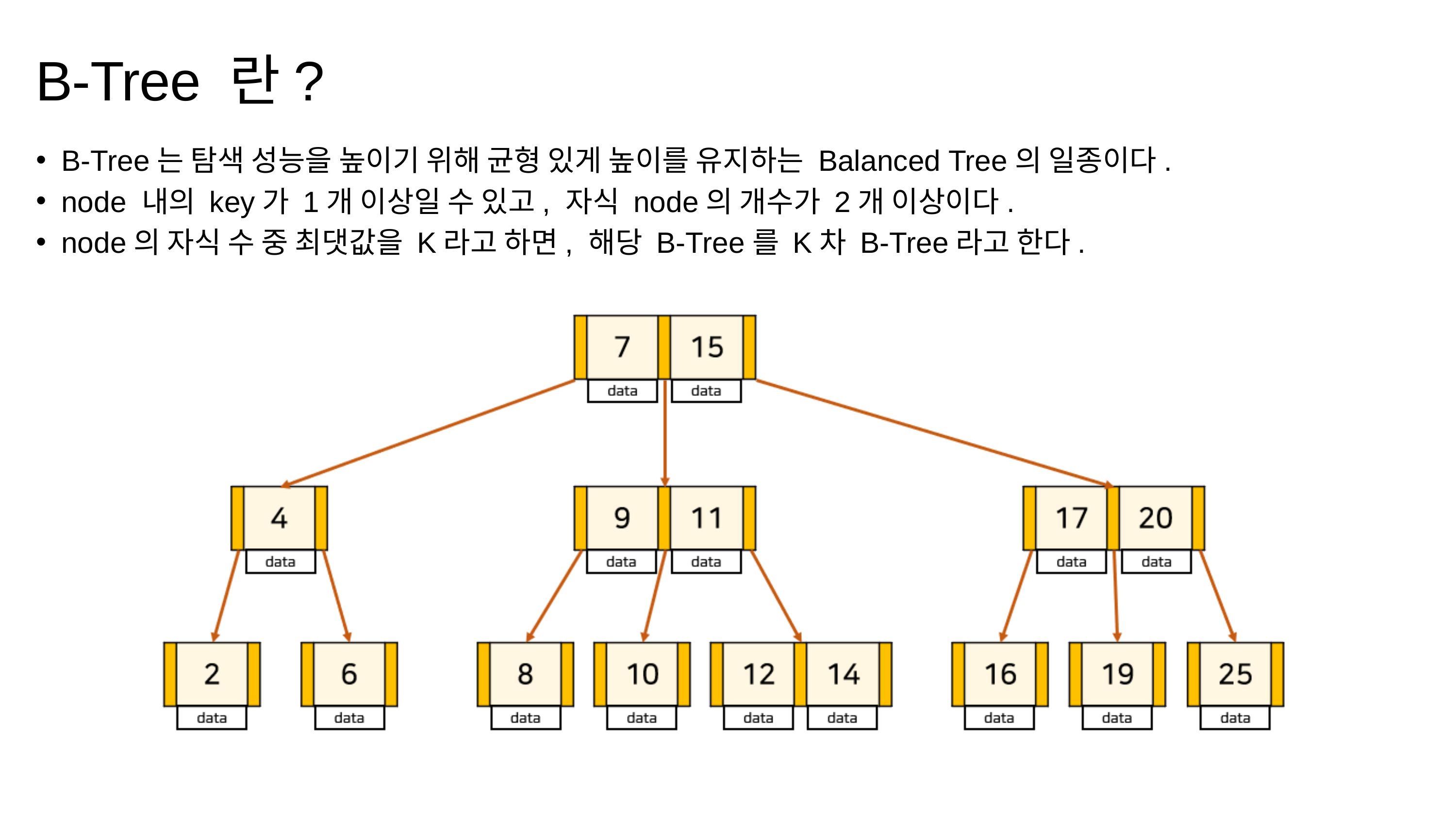

B-Tree 란?
B-Tree는 탐색 성능을 높이기 위해 균형 있게 높이를 유지하는 Balanced Tree의 일종이다.
node 내의 key가 1개 이상일 수 있고, 자식 node의 개수가 2개 이상이다.
node의 자식 수 중 최댓값을 K라고 하면, 해당 B-Tree를 K차 B-Tree라고 한다.